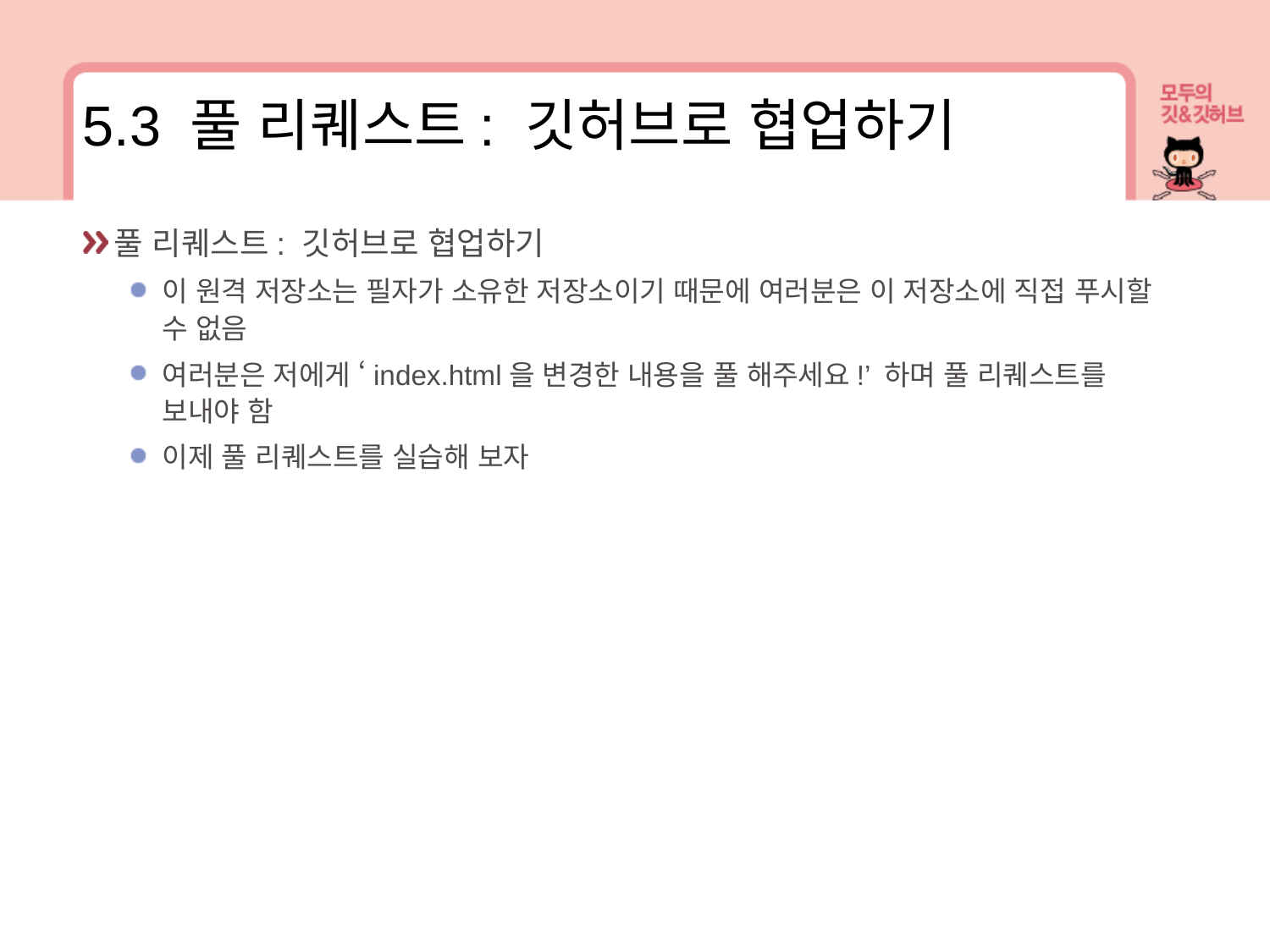

5.3 풀 리퀘스트: 깃허브로 협업하기
풀 리퀘스트: 깃허브로 협업하기
이 원격 저장소는 필자가 소유한 저장소이기 때문에 여러분은 이 저장소에 직접 푸시할 수 없음
여러분은 저에게 ‘index.html을 변경한 내용을 풀 해주세요!’ 하며 풀 리퀘스트를 보내야 함
이제 풀 리퀘스트를 실습해 보자